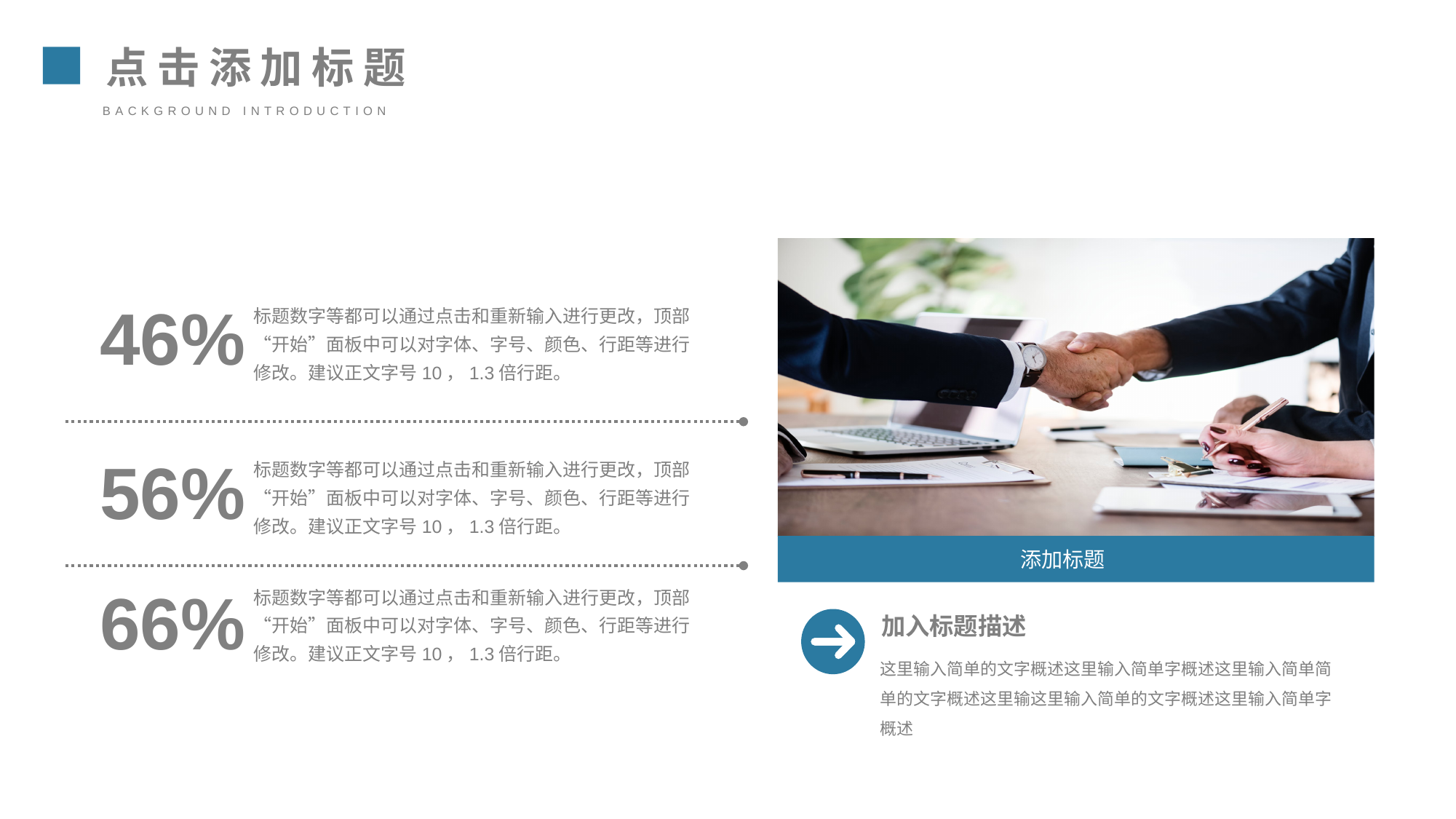

点击添加标题
background introduction

添加标题

加入标题描述

这里输入简单的文字概述这里输入简单字概述这里输入简单简单的文字概述这里输这里输入简单的文字概述这里输入简单字概述
46%
标题数字等都可以通过点击和重新输入进行更改，顶部“开始”面板中可以对字体、字号、颜色、行距等进行修改。建议正文字号10，1.3倍行距。
56%
标题数字等都可以通过点击和重新输入进行更改，顶部“开始”面板中可以对字体、字号、颜色、行距等进行修改。建议正文字号10，1.3倍行距。
66%
标题数字等都可以通过点击和重新输入进行更改，顶部“开始”面板中可以对字体、字号、颜色、行距等进行修改。建议正文字号10，1.3倍行距。